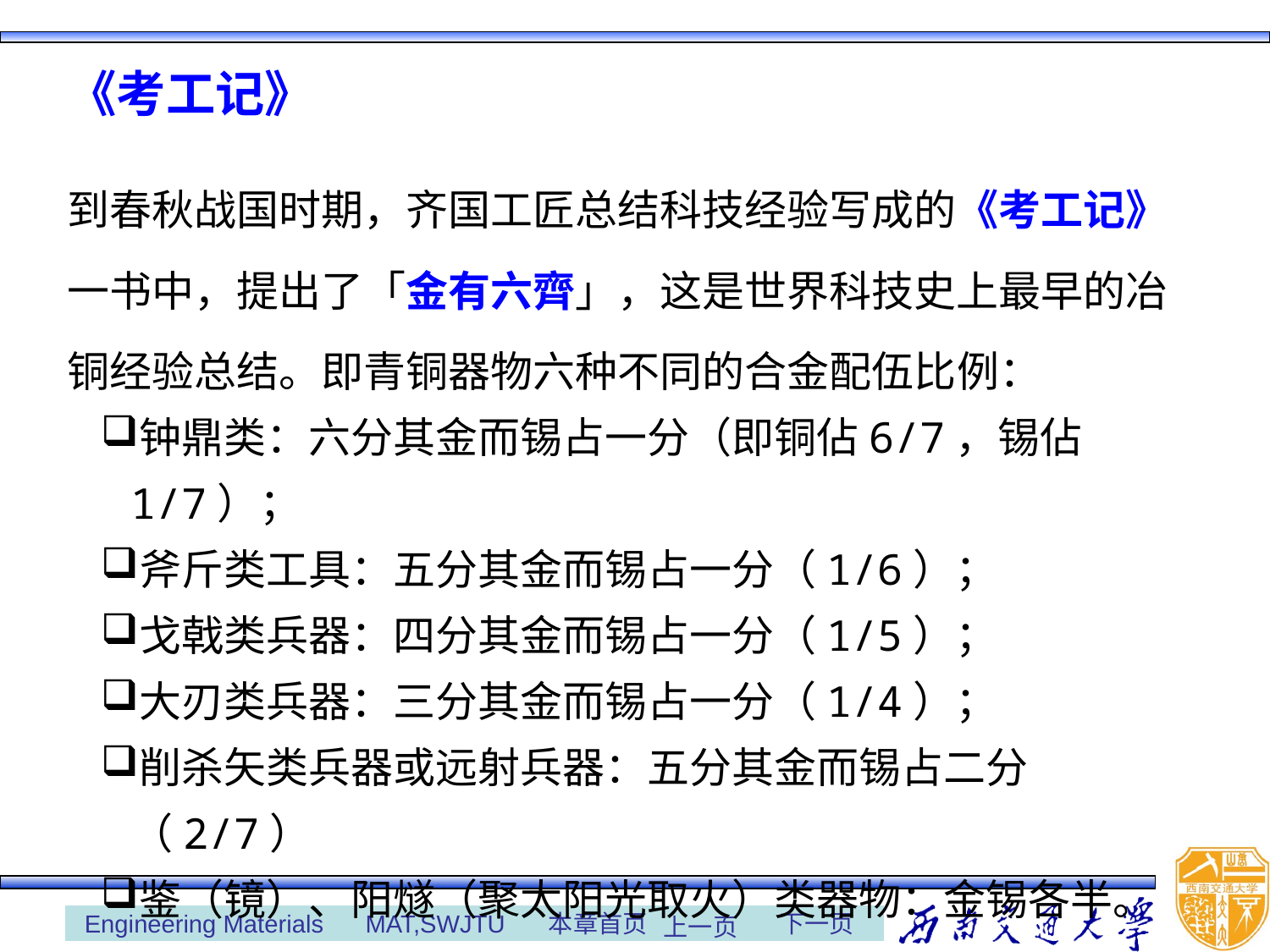

《考工记》
到春秋战国时期，齐国工匠总结科技经验写成的《考工记》一书中，提出了「金有六齊」，这是世界科技史上最早的冶铜经验总结。即青铜器物六种不同的合金配伍比例：
钟鼎类：六分其金而锡占一分（即铜佔6/7，锡佔1/7）；
斧斤类工具：五分其金而锡占一分（1/6）；
戈戟类兵器：四分其金而锡占一分（1/5）；
大刃类兵器：三分其金而锡占一分（1/4）；
削杀矢类兵器或远射兵器：五分其金而锡占二分（2/7）
鉴（镜）、阳燧（聚太阳光取火）类器物：金锡各半。